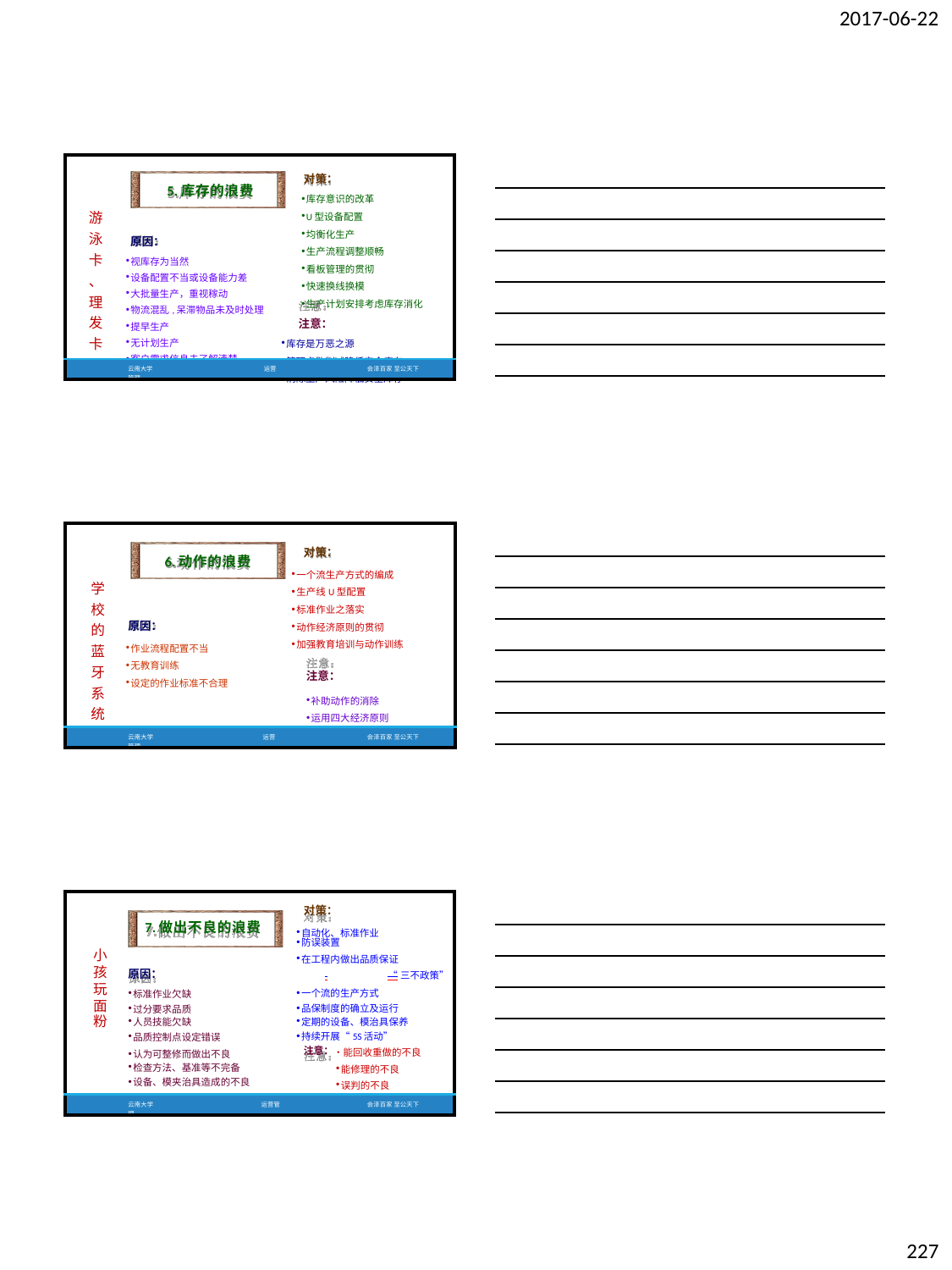

2017-06-22
| 游 泳 卡 、 理 发 卡 | 5.库存的浪费 原因： 视库存为当然 设备配置不当或设备能力差 大批量生产，重视稼动 物流混乱,呆滞物品未及时处理 提早生产 无计划生产 客户需求信息未了解清楚 | 对策： 库存意识的改革 U型设备配置 均衡化生产 生产流程调整顺畅 看板管理的贯彻 快速换线换模 生产计划安排考虑库存消化 注意： 库存是万恶之源 管理点数削减降低安全库存 消除生产风险降低安全库存 |
| --- | --- | --- |
|  | 云南大学 运营管理 | 会泽百家 至公天下 |

| 学 校 的 蓝 牙 系 统 | 6.动作的浪费 原因： 作业流程配置不当 无教育训练 设定的作业标准不合理 | 对策： 一个流生产方式的编成 生产线U型配置 标准作业之落实 动作经济原则的贯彻 加强教育培训与动作训练 注意： 补助动作的消除 运用四大经济原则 作业标准 |
| --- | --- | --- |
|  | 云南大学 运营管理 | 会泽百家 至公天下 |

|  |  | 对策： |
| --- | --- | --- |
|  | 7.做出不良的浪费 | 自动化、标准作业 |
|  |  | 防误装置 |
| 小 |  | 在工程内做出品质保证 |
| 孩 | 原因： | “三不政策” |
| 玩 | 标准作业欠缺 | 一个流的生产方式 |
| 面 | 过分要求品质 | 品保制度的确立及运行 |
| 粉 | 人员技能欠缺 | 定期的设备、模治具保养 |
|  | 品质控制点设定错误 | 持续开展“5S活动” |
|  | 认为可整修而做出不良 | 注意：•能回收重做的不良 |
|  | 检查方法、基准等不完备 | 能修理的不良 |
|  | 设备、模夹治具造成的不良 | 误判的不良 |
|  | 云南大学 运营管理 | 会泽百家 至公天下 |

227